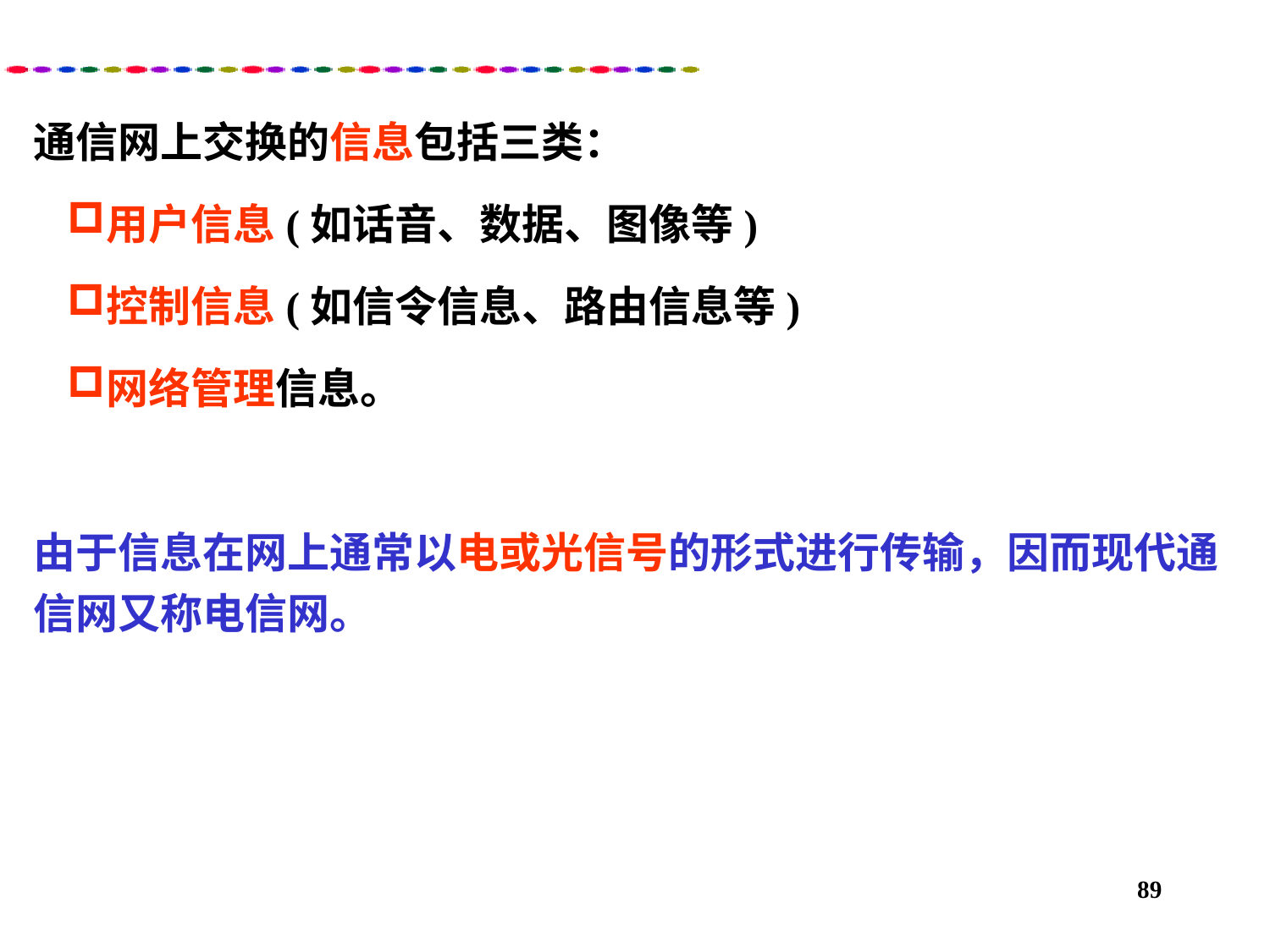

通信网上交换的信息包括三类：
用户信息(如话音、数据、图像等)
控制信息(如信令信息、路由信息等)
网络管理信息。

由于信息在网上通常以电或光信号的形式进行传输，因而现代通信网又称电信网。
89